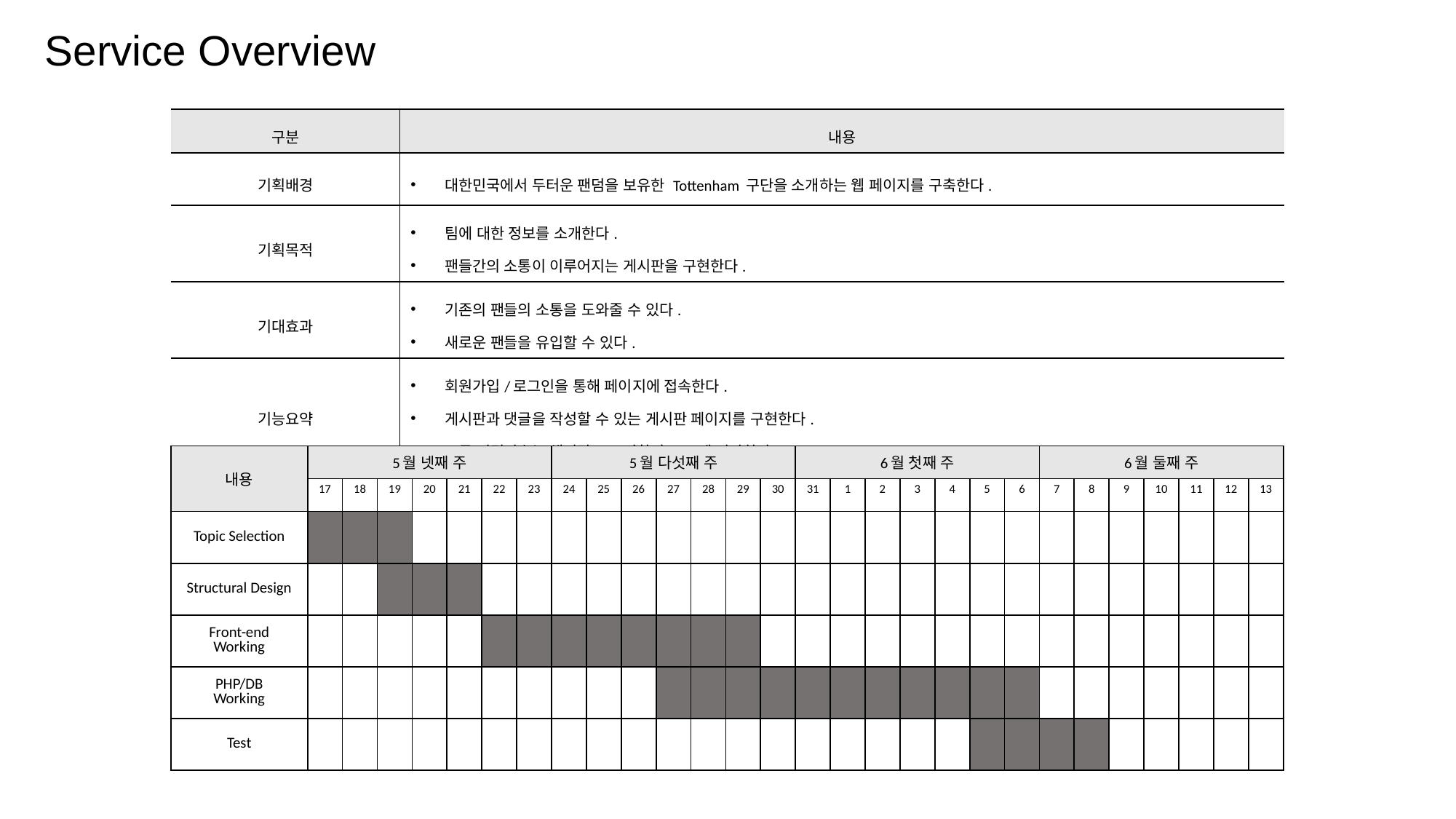

# Service Overview
| 구분 | 내용 |
| --- | --- |
| 기획배경 | 대한민국에서 두터운 팬덤을 보유한 Tottenham 구단을 소개하는 웹 페이지를 구축한다. |
| 기획목적 | 팀에 대한 정보를 소개한다. 팬들간의 소통이 이루어지는 게시판을 구현한다. |
| 기대효과 | 기존의 팬들의 소통을 도와줄 수 있다. 새로운 팬들을 유입할 수 있다. |
| 기능요약 | 회원가입/로그인을 통해 페이지에 접속한다. 게시판과 댓글을 작성할 수 있는 게시판 페이지를 구현한다. 모든 비밀번호는 해시값으로 변환 후 DB에 저장한다. |
| 내용 | 5월 넷째 주 |  |  |  |  |  |  | 5월 다섯째 주 |  |  |  |  |  |  | 6월 첫째 주 |  |  |  |  |  |  | 6월 둘째 주 |  |  |  |  |  |  |
| --- | --- | --- | --- | --- | --- | --- | --- | --- | --- | --- | --- | --- | --- | --- | --- | --- | --- | --- | --- | --- | --- | --- | --- | --- | --- | --- | --- | --- |
|  | 17 | 18 | 19 | 20 | 21 | 22 | 23 | 24 | 25 | 26 | 27 | 28 | 29 | 30 | 31 | 1 | 2 | 3 | 4 | 5 | 6 | 7 | 8 | 9 | 10 | 11 | 12 | 13 |
| Topic Selection |  |  |  |  |  |  |  |  |  |  |  |  |  |  |  |  |  |  |  |  |  |  |  |  |  |  |  |  |
| Structural Design |  |  |  |  |  |  |  |  |  |  |  |  |  |  |  |  |  |  |  |  |  |  |  |  |  |  |  |  |
| Front-end Working |  |  |  |  |  |  |  |  |  |  |  |  |  |  |  |  |  |  |  |  |  |  |  |  |  |  |  |  |
| PHP/DB Working |  |  |  |  |  |  |  |  |  |  |  |  |  |  |  |  |  |  |  |  |  |  |  |  |  |  |  |  |
| Test |  |  |  |  |  |  |  |  |  |  |  |  |  |  |  |  |  |  |  |  |  |  |  |  |  |  |  |  |